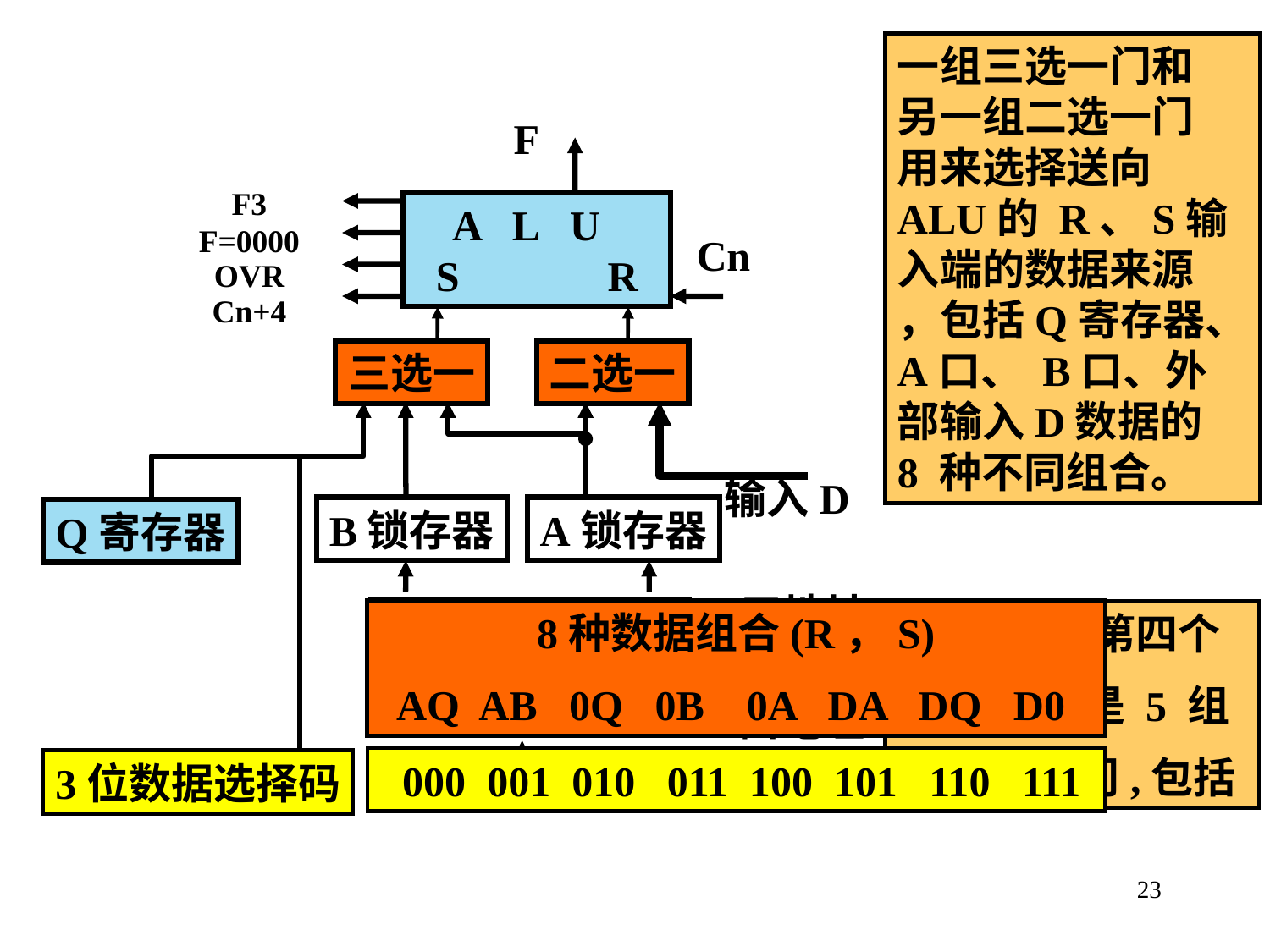

一组三选一门和
另一组二选一门
用来选择送向
ALU的 R、S输
入端的数据来源
，包括Q寄存器、
A口、 B口、外
部输入D数据的
8 种不同组合。
F

F3
F=0000
OVR
Cn+4
  A   L   U     S              R

Cn

三选一
二选一

输入D
B锁存器
A锁存器
Q寄存器

A口地址
该芯片的第四个
组成部分是 5 组
多路选通门,包括
 B      16个     A
通用寄存器
8种数据组合(R，S)
AQ  AB   0Q   0B    0A   DA   DQ   D0

B口地址

 000  001  010   011  100  101   110   111
3位数据选择码
23